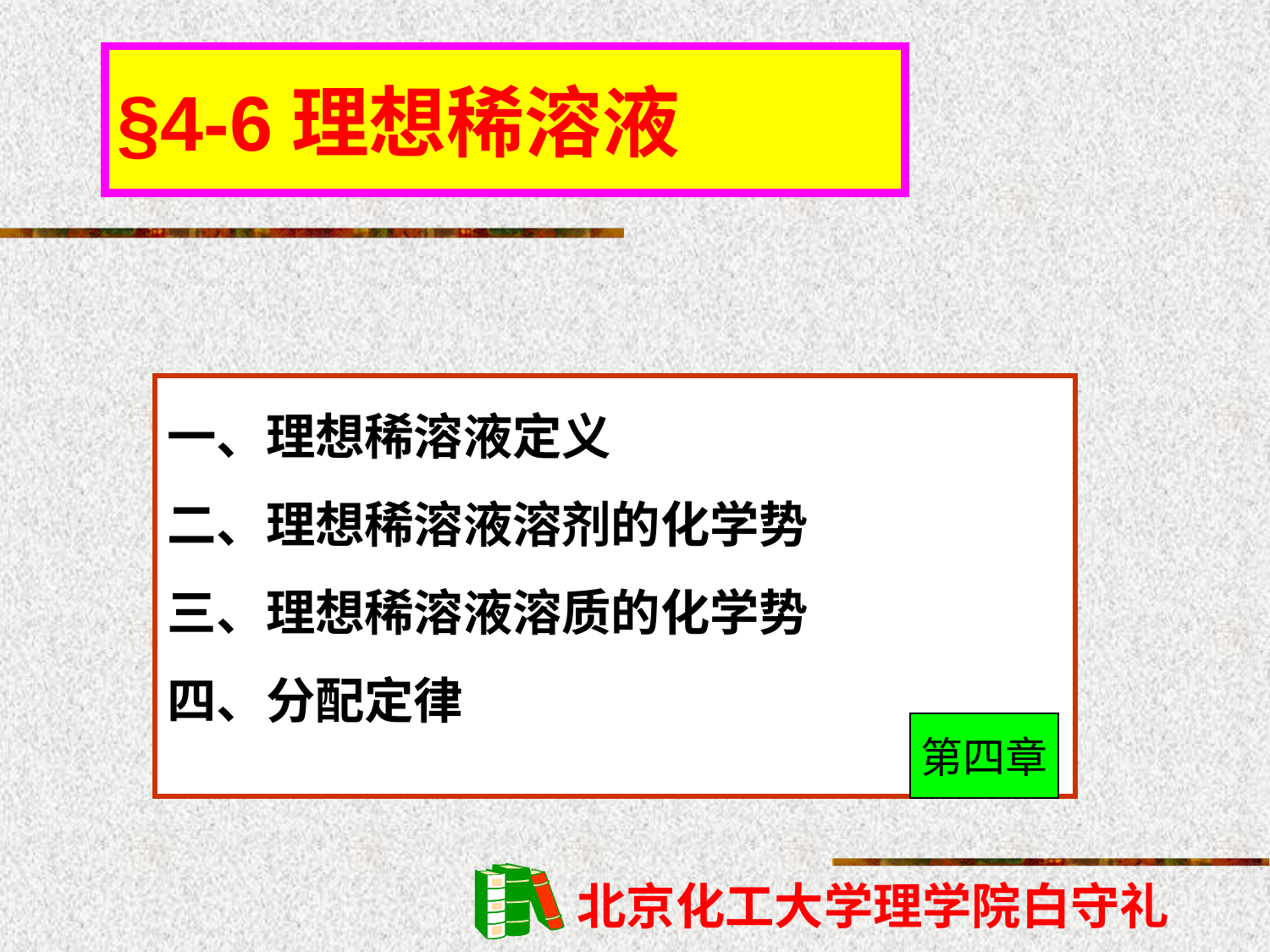

§4-6理想稀溶液
一、理想稀溶液定义
二、理想稀溶液溶剂的化学势
三、理想稀溶液溶质的化学势
四、分配定律

第四章